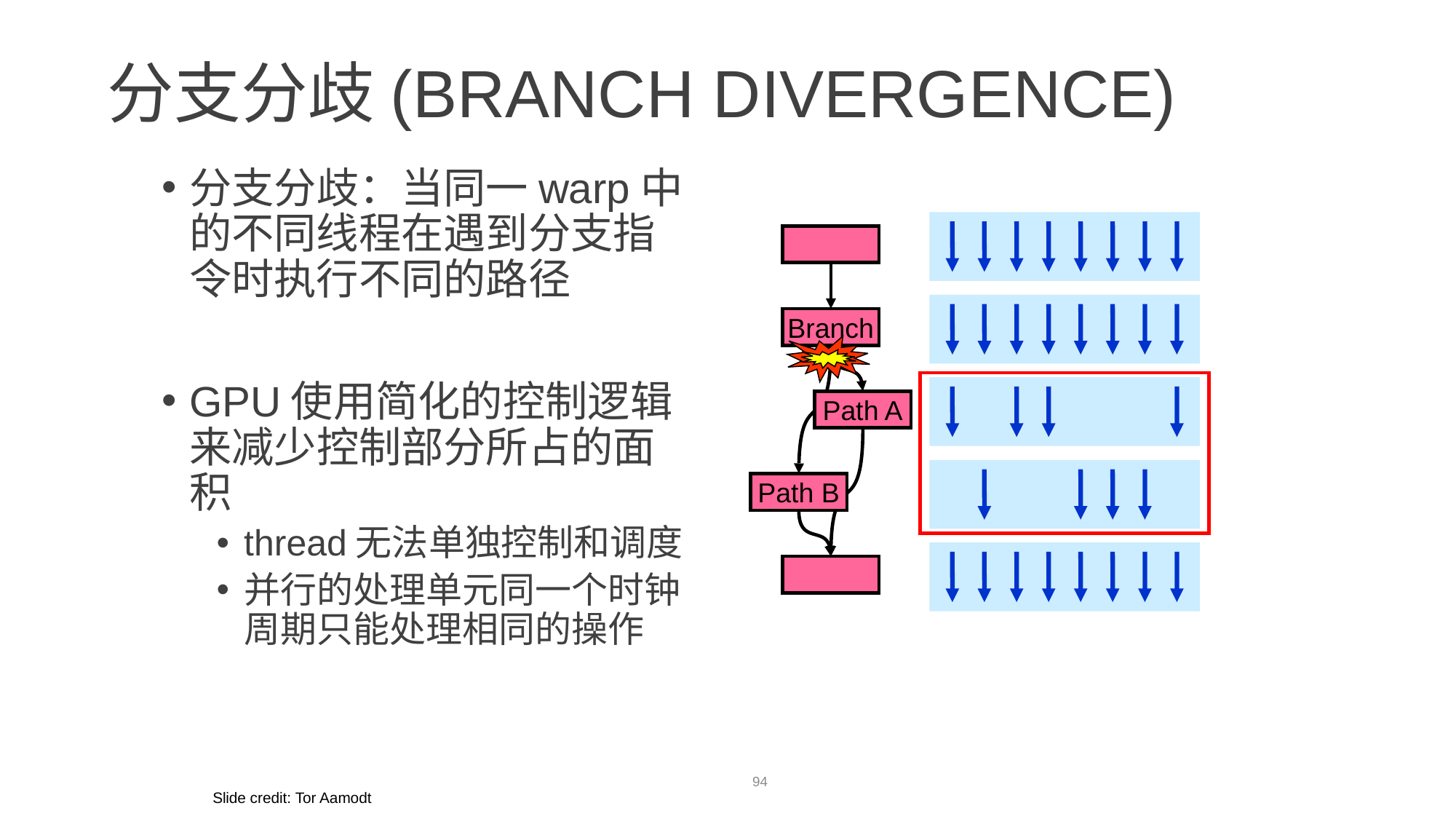

分支分歧(branch divergence)
分支分歧：当同一warp中的不同线程在遇到分支指令时执行不同的路径

GPU使用简化的控制逻辑来减少控制部分所占的面积
thread无法单独控制和调度
并行的处理单元同一个时钟周期只能处理相同的操作

Branch
Path A
Path B

Branch

Path A

Path B

94
Slide credit: Tor Aamodt